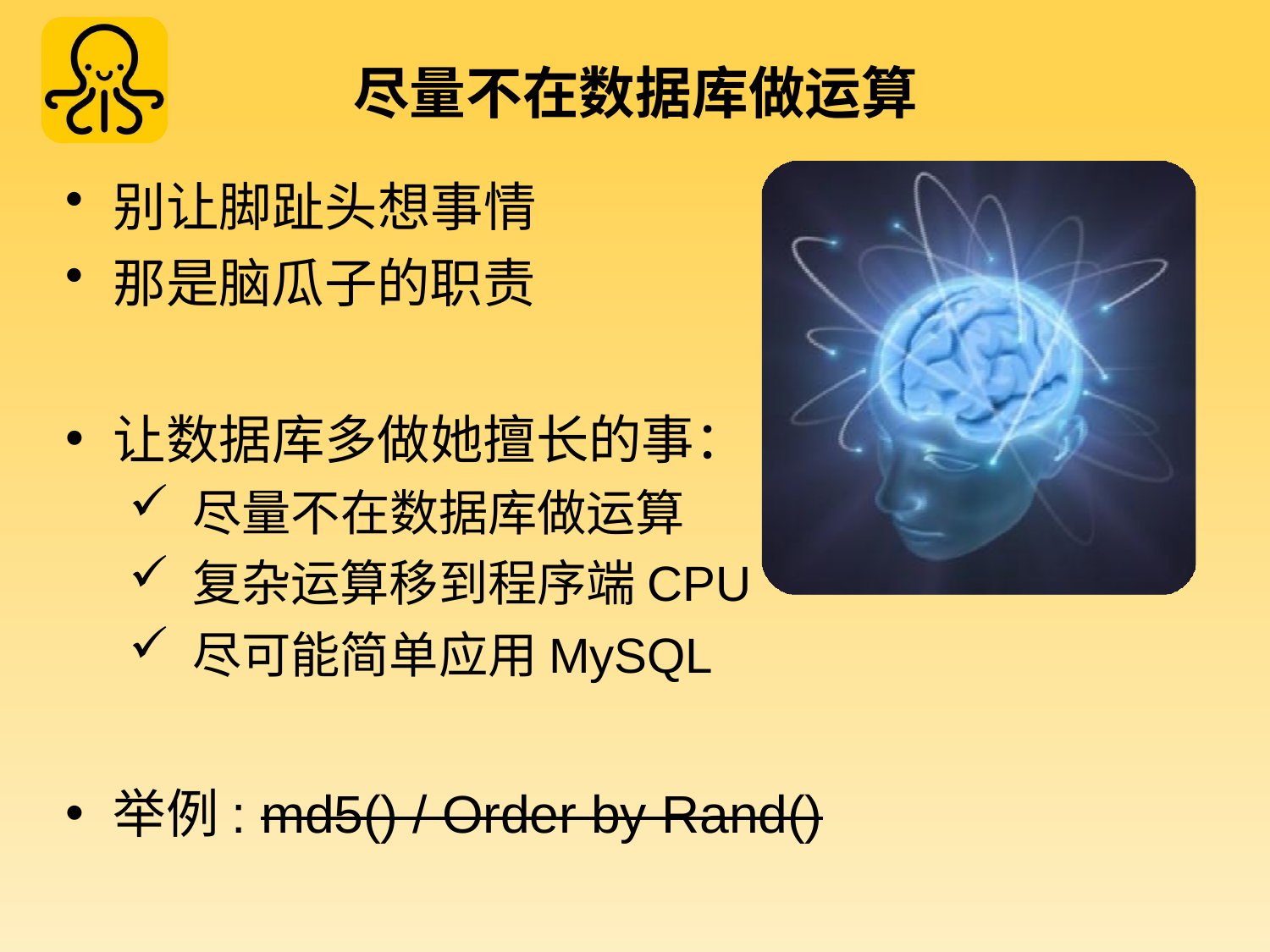

# 尽量不在数据库做运算
别让脚趾头想事情
那是脑瓜子的职责

让数据库多做她擅长的事：
尽量不在数据库做运算
复杂运算移到程序端CPU
尽可能简单应用MySQL

举例: md5() / Order by Rand()